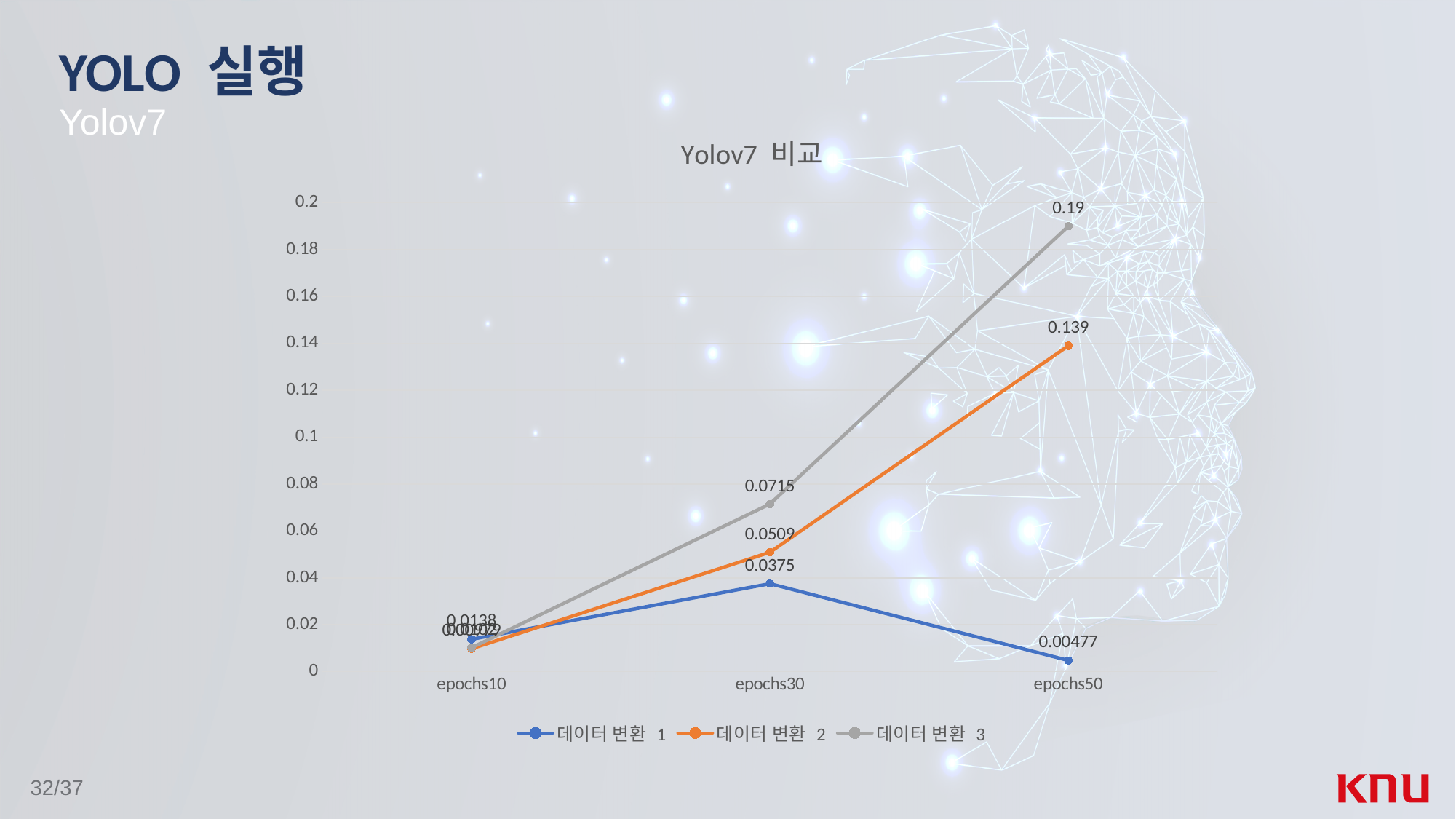

# YOLO 실행
Yolov7

### Chart: Yolov7 비교

| Category | 데이터 변환 1 | 데이터 변환 2 | 데이터 변환 3 |
|---|---|---|---|
| epochs10 | 0.0138 | 0.00979 | 0.0102 |
| epochs30 | 0.0375 | 0.0509 | 0.0715 |
| epochs50 | 0.00477 | 0.139 | 0.19 |